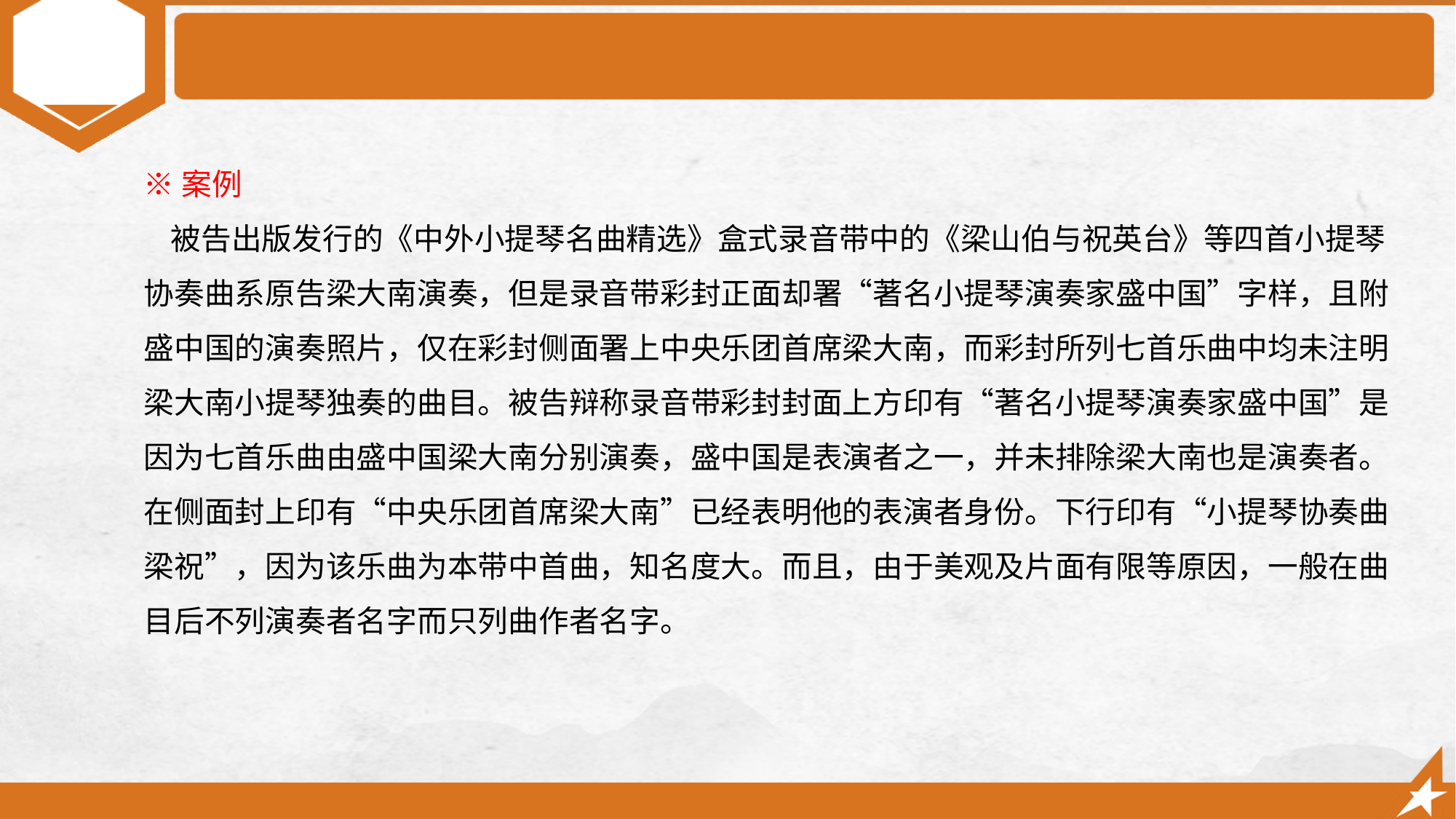

# ※案例 被告出版发行的《中外小提琴名曲精选》盒式录音带中的《梁山伯与祝英台》等四首小提琴协奏曲系原告梁大南演奏，但是录音带彩封正面却署“著名小提琴演奏家盛中国”字样，且附盛中国的演奏照片，仅在彩封侧面署上中央乐团首席梁大南，而彩封所列七首乐曲中均未注明梁大南小提琴独奏的曲目。被告辩称录音带彩封封面上方印有“著名小提琴演奏家盛中国”是因为七首乐曲由盛中国梁大南分别演奏，盛中国是表演者之一，并未排除梁大南也是演奏者。在侧面封上印有“中央乐团首席梁大南”已经表明他的表演者身份。下行印有“小提琴协奏曲梁祝”，因为该乐曲为本带中首曲，知名度大。而且，由于美观及片面有限等原因，一般在曲目后不列演奏者名字而只列曲作者名字。